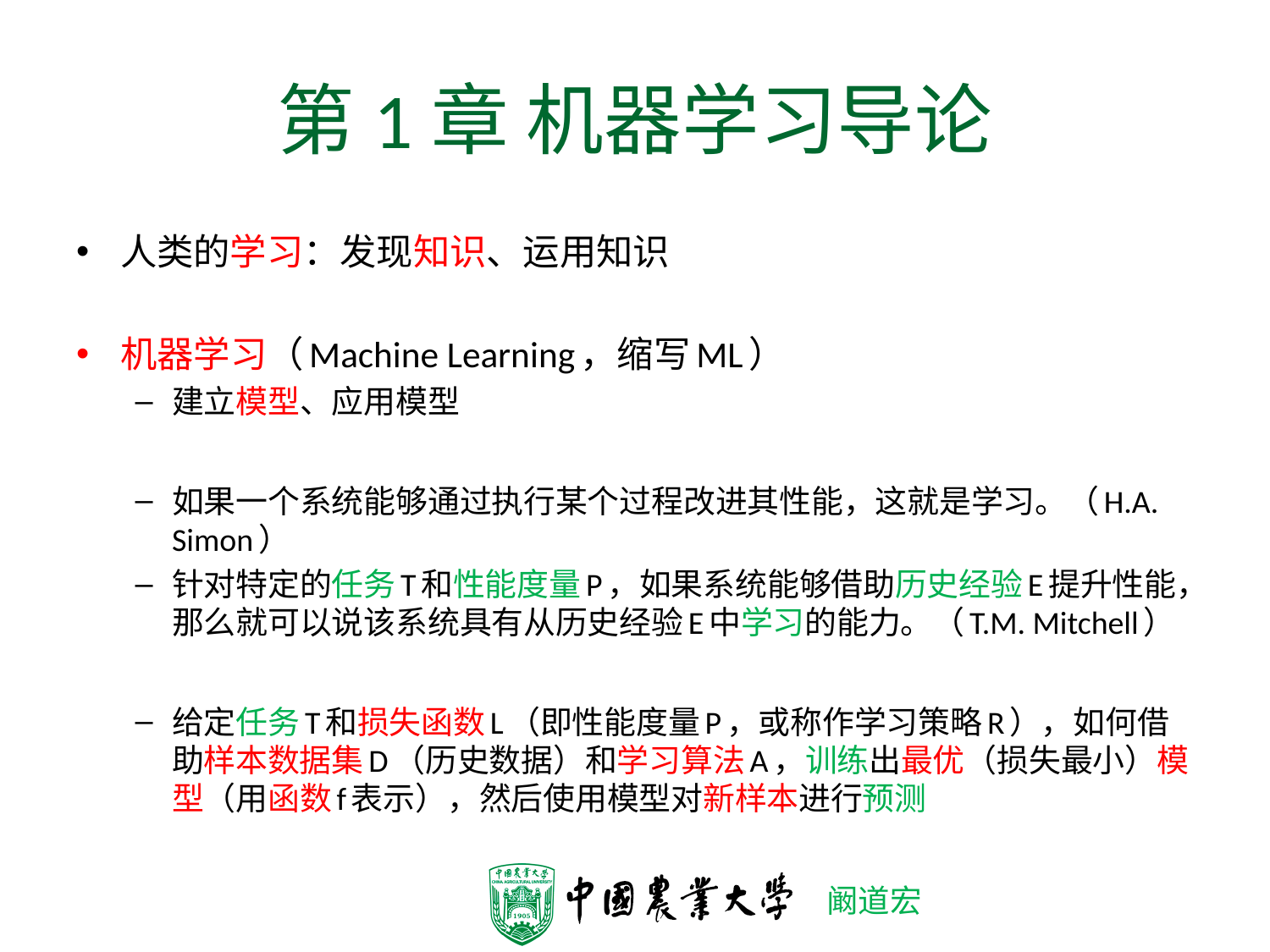

# 第1章 机器学习导论
人类的学习：发现知识、运用知识

机器学习（Machine Learning，缩写ML）
建立模型、应用模型

如果一个系统能够通过执行某个过程改进其性能，这就是学习。（H.A. Simon）
针对特定的任务T和性能度量P，如果系统能够借助历史经验E提升性能，那么就可以说该系统具有从历史经验E中学习的能力。（T.M. Mitchell）

给定任务T和损失函数L（即性能度量P，或称作学习策略R），如何借助样本数据集D（历史数据）和学习算法A，训练出最优（损失最小）模型（用函数f表示），然后使用模型对新样本进行预测